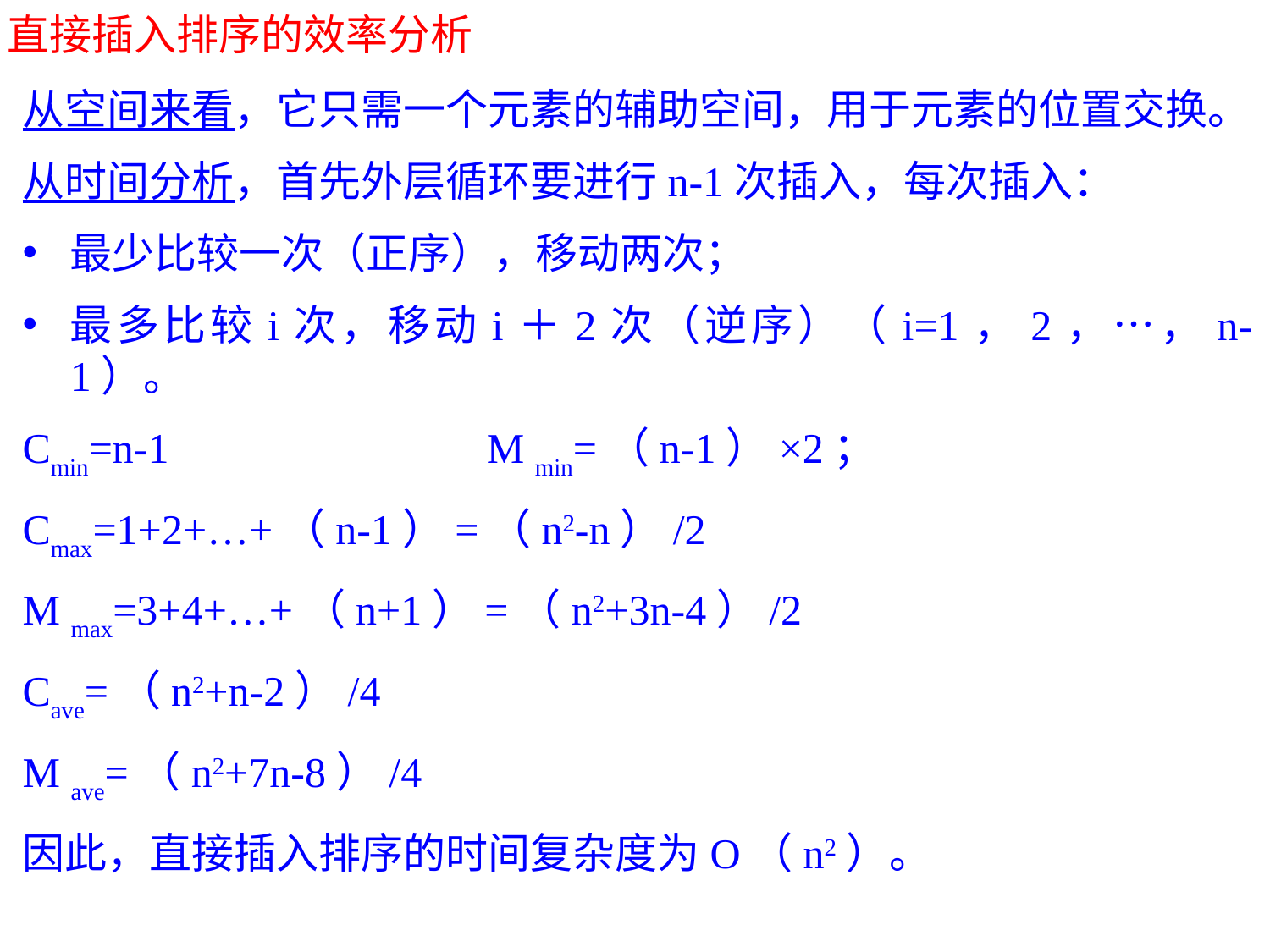

直接插入排序的效率分析

从空间来看，它只需一个元素的辅助空间，用于元素的位置交换。
从时间分析，首先外层循环要进行n-1次插入，每次插入：
最少比较一次（正序），移动两次；
最多比较i次，移动i＋2次（逆序）（i=1，2，…，n-1）。
Cmin=n-1                              M min=（n-1）×2；
Cmax=1+2+…+（n-1）=（n2-n）/2
M max=3+4+…+（n+1）=（n2+3n-4）/2
Cave=（n2+n-2）/4
M ave=（n2+7n-8）/4
因此，直接插入排序的时间复杂度为O（n2）。